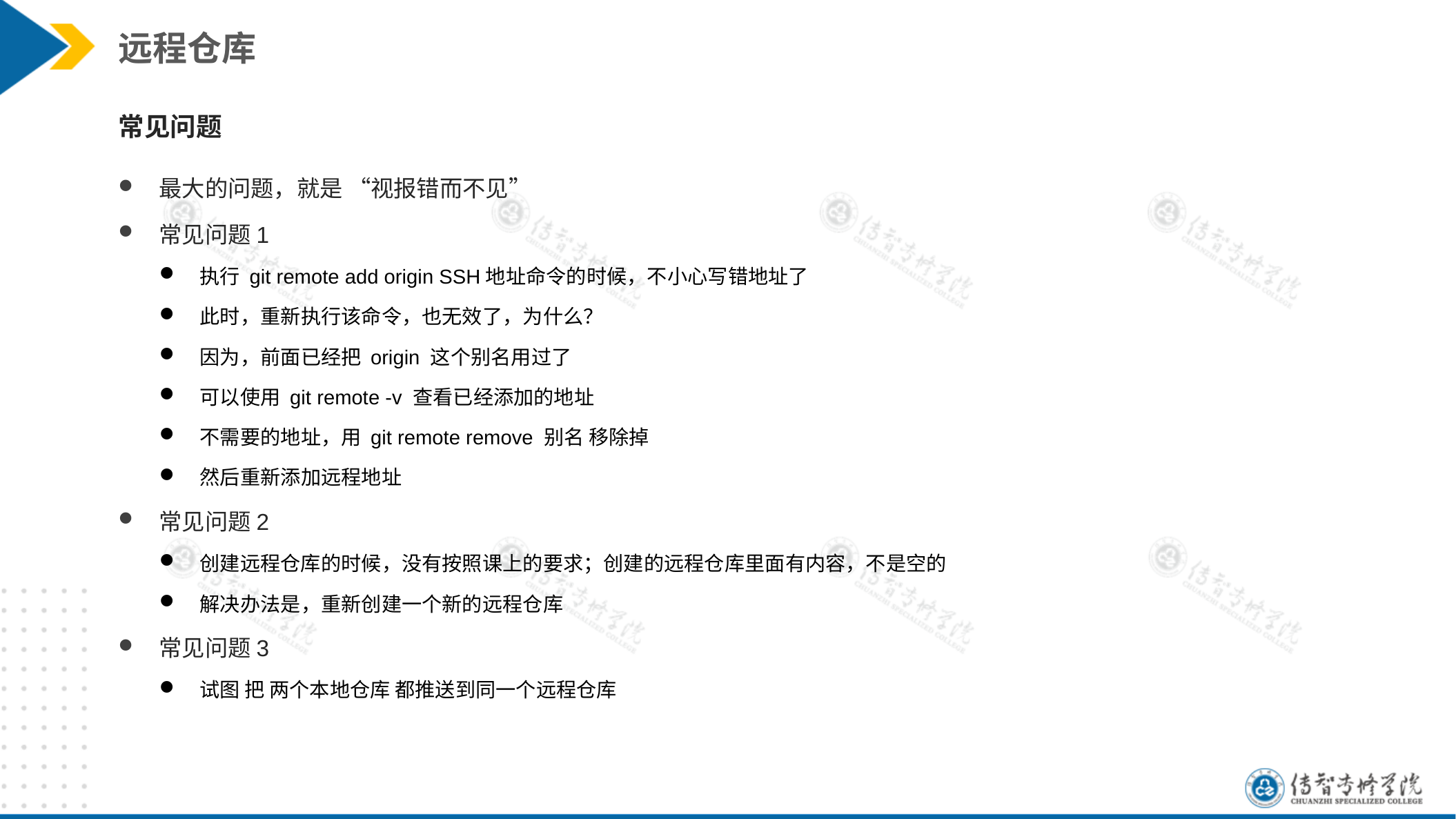

远程仓库
常见问题
最大的问题，就是 “视报错而不见”
常见问题1
执行 git remote add origin SSH地址命令的时候，不小心写错地址了
此时，重新执行该命令，也无效了，为什么？
因为，前面已经把 origin 这个别名用过了
可以使用 git remote -v 查看已经添加的地址
不需要的地址，用 git remote remove 别名 移除掉
然后重新添加远程地址
常见问题2
创建远程仓库的时候，没有按照课上的要求；创建的远程仓库里面有内容，不是空的
解决办法是，重新创建一个新的远程仓库
常见问题3
试图 把 两个本地仓库 都推送到同一个远程仓库